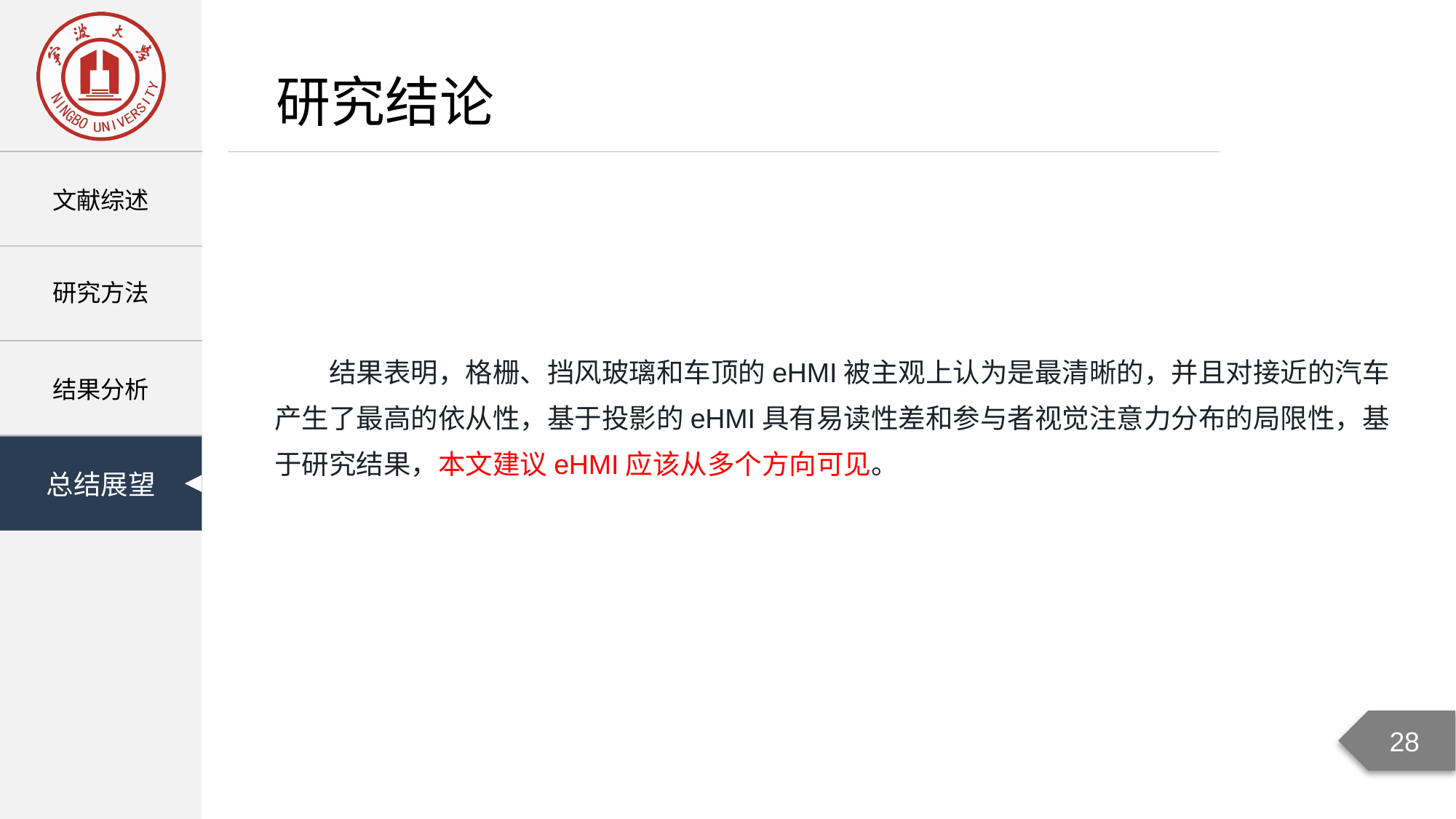

研究结论
结果表明，格栅、挡风玻璃和车顶的eHMI被主观上认为是最清晰的，并且对接近的汽车产生了最高的依从性，基于投影的eHMI具有易读性差和参与者视觉注意力分布的局限性，基于研究结果，本文建议eHMI应该从多个方向可见。